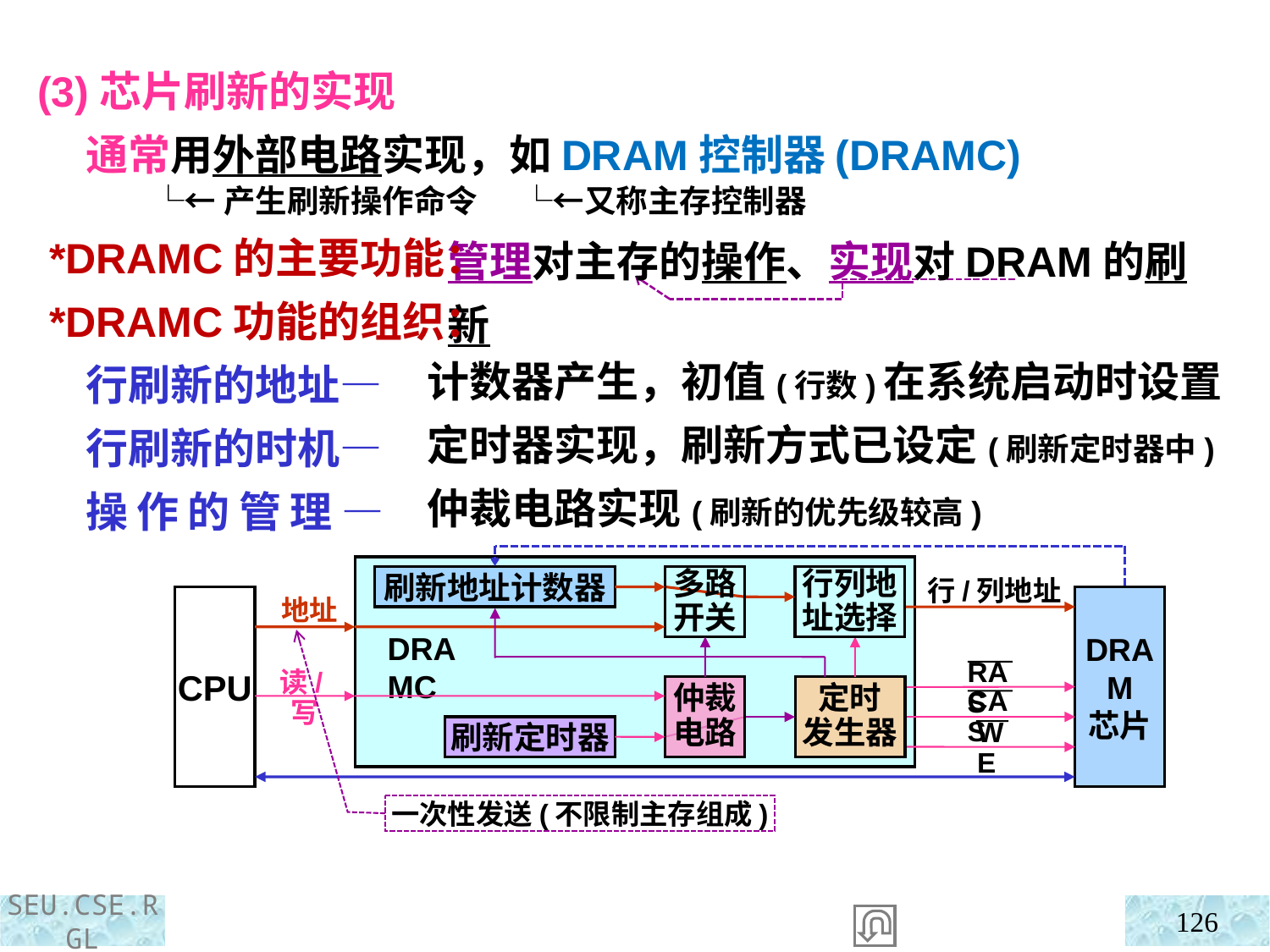

(3)芯片刷新的实现
    通常用外部电路实现，如DRAM控制器(DRAMC)
                └←产生刷新操作命令      └←又称主存控制器
 *DRAMC的主要功能：
 *DRAMC功能的组织：
    行刷新的地址—
    行刷新的时机—
    操作的管理—
管理对主存的操作、实现对DRAM的刷新
计数器产生，初值(行数)在系统启动时设置
定时器实现，刷新方式已设定(刷新定时器中)
仲裁电路实现(刷新的优先级较高)
刷新地址计数器

行列地址选择
行/列地址
CPU
DRAM
芯片
地址

DRAMC
RAS

读/写
定时
发生器
CAS

WE

多路开关

仲裁
电路

刷新定时器

一次性发送(不限制主存组成)
126